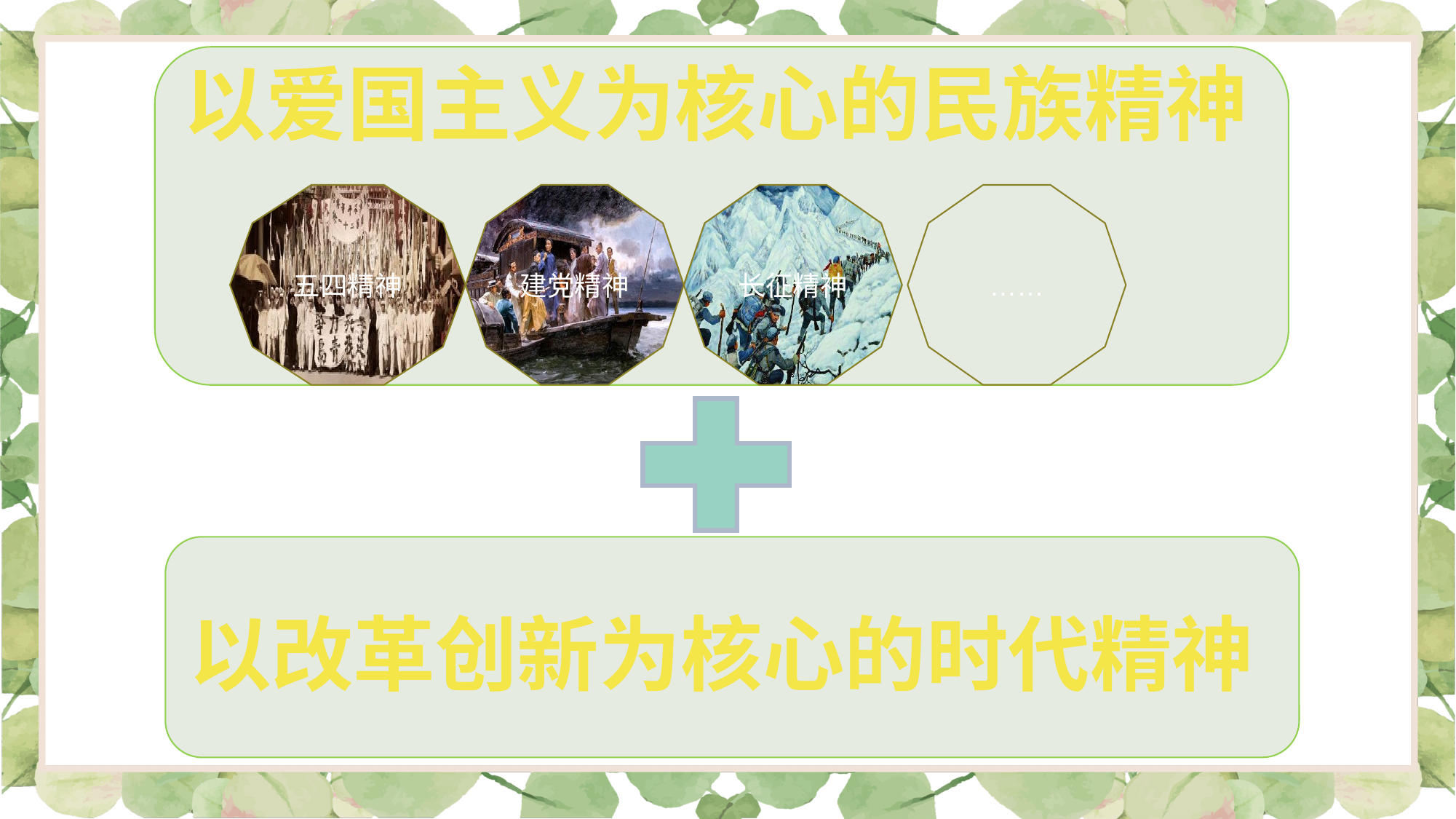

以爱国主义为核心的民族精神
五四精神
……
长征精神
建党精神

以改革创新为核心的时代精神